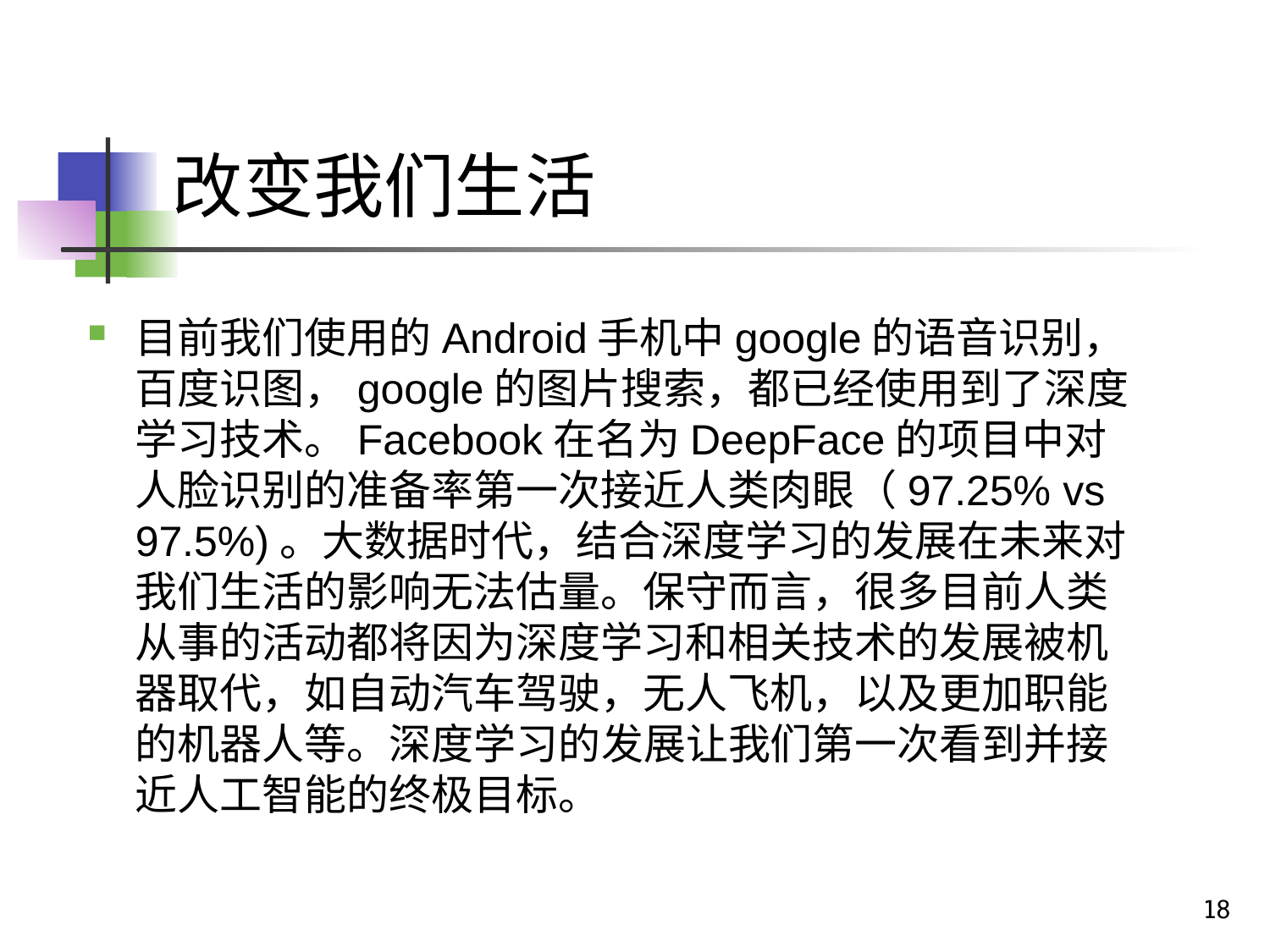

# 改变我们生活
目前我们使用的Android手机中google的语音识别，百度识图，google的图片搜索，都已经使用到了深度学习技术。Facebook在名为DeepFace的项目中对人脸识别的准备率第一次接近人类肉眼（97.25% vs 97.5%)。大数据时代，结合深度学习的发展在未来对我们生活的影响无法估量。保守而言，很多目前人类从事的活动都将因为深度学习和相关技术的发展被机器取代，如自动汽车驾驶，无人飞机，以及更加职能的机器人等。深度学习的发展让我们第一次看到并接近人工智能的终极目标。
18